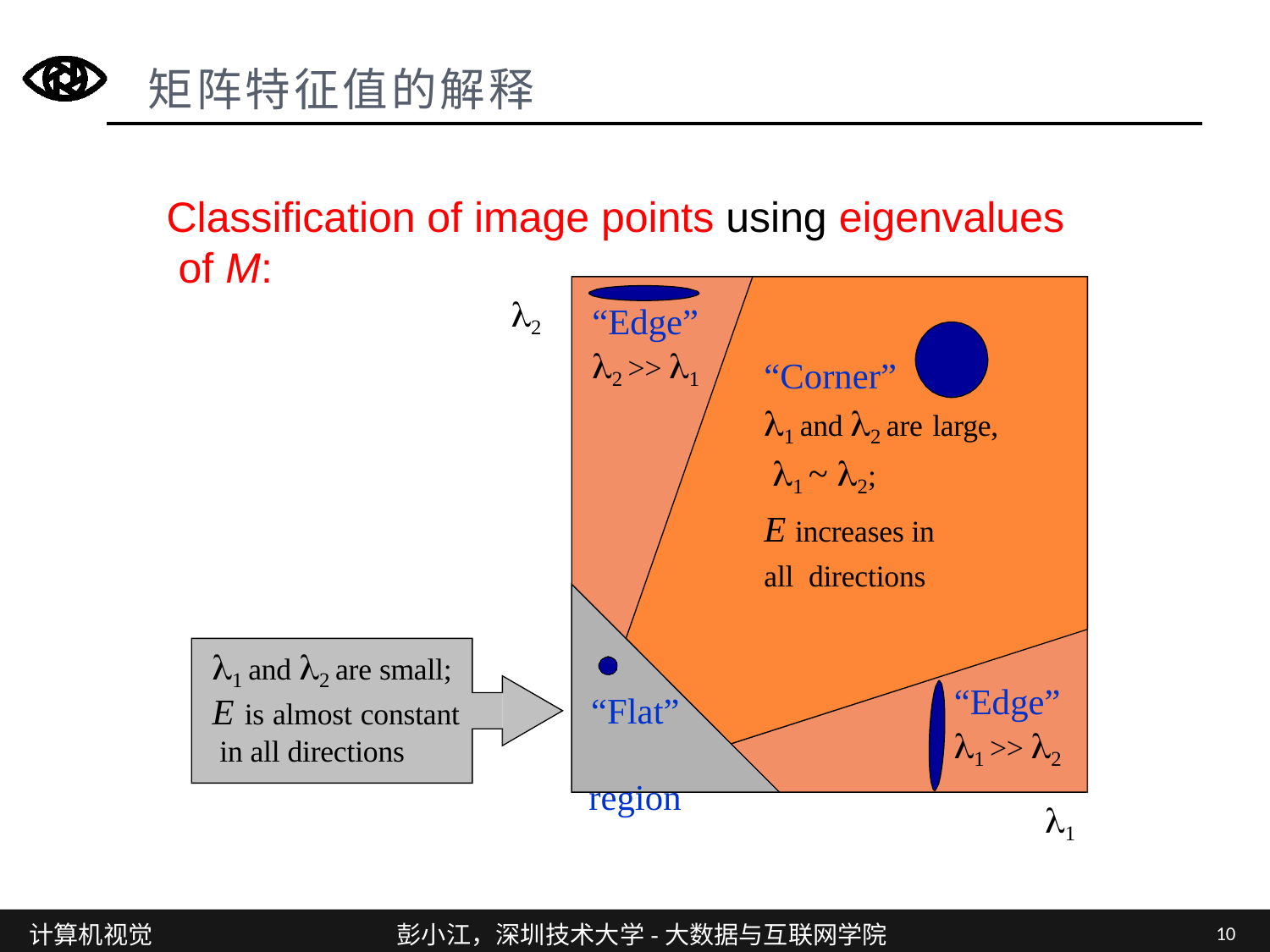

# 矩阵特征值的解释
Classification of image points using eigenvalues  of M:

λ2
“Edge”
λ2 >> λ1

“Corner”
λ1 and λ2 are large,
λ1 ~ λ2;
E increases in all  directions

λ1 and λ2 are small;  E is almost constant  in all directions

“Edge”
λ1 >> λ2

“Flat”  region
λ1